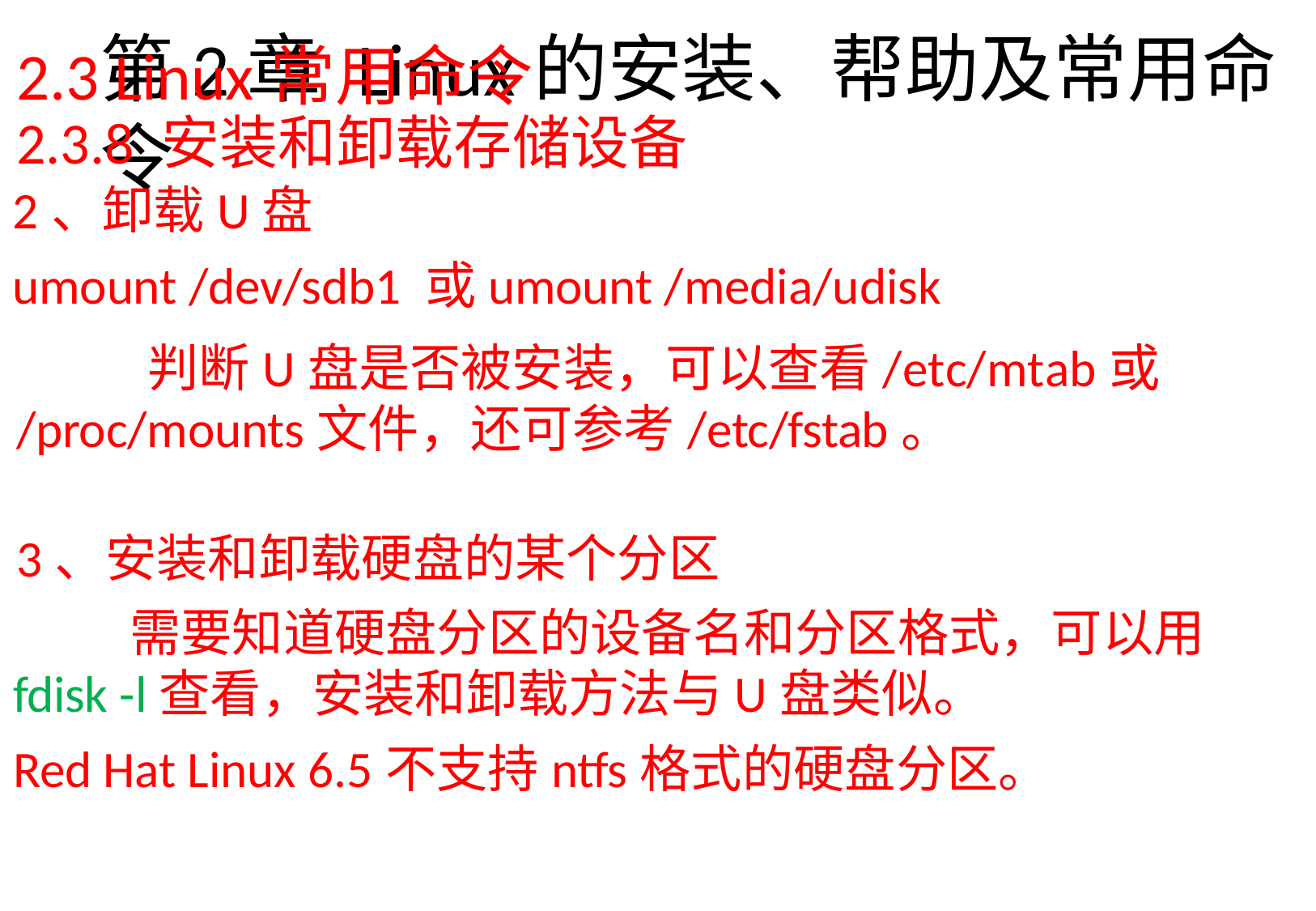

2.3 Linux常用命令
2.3.8 安装和卸载存储设备
2、卸载U盘
umount /dev/sdb1 或umount /media/udisk
判断U盘是否被安装，可以查看/etc/mtab或
/proc/mounts文件，还可参考/etc/fstab。

3、安装和卸载硬盘的某个分区
需要知道硬盘分区的设备名和分区格式，可以用
fdisk -l查看，安装和卸载方法与U盘类似。
Red Hat Linux 6.5不支持ntfs格式的硬盘分区。
# 第2章Linux的安装、帮助及常用命令